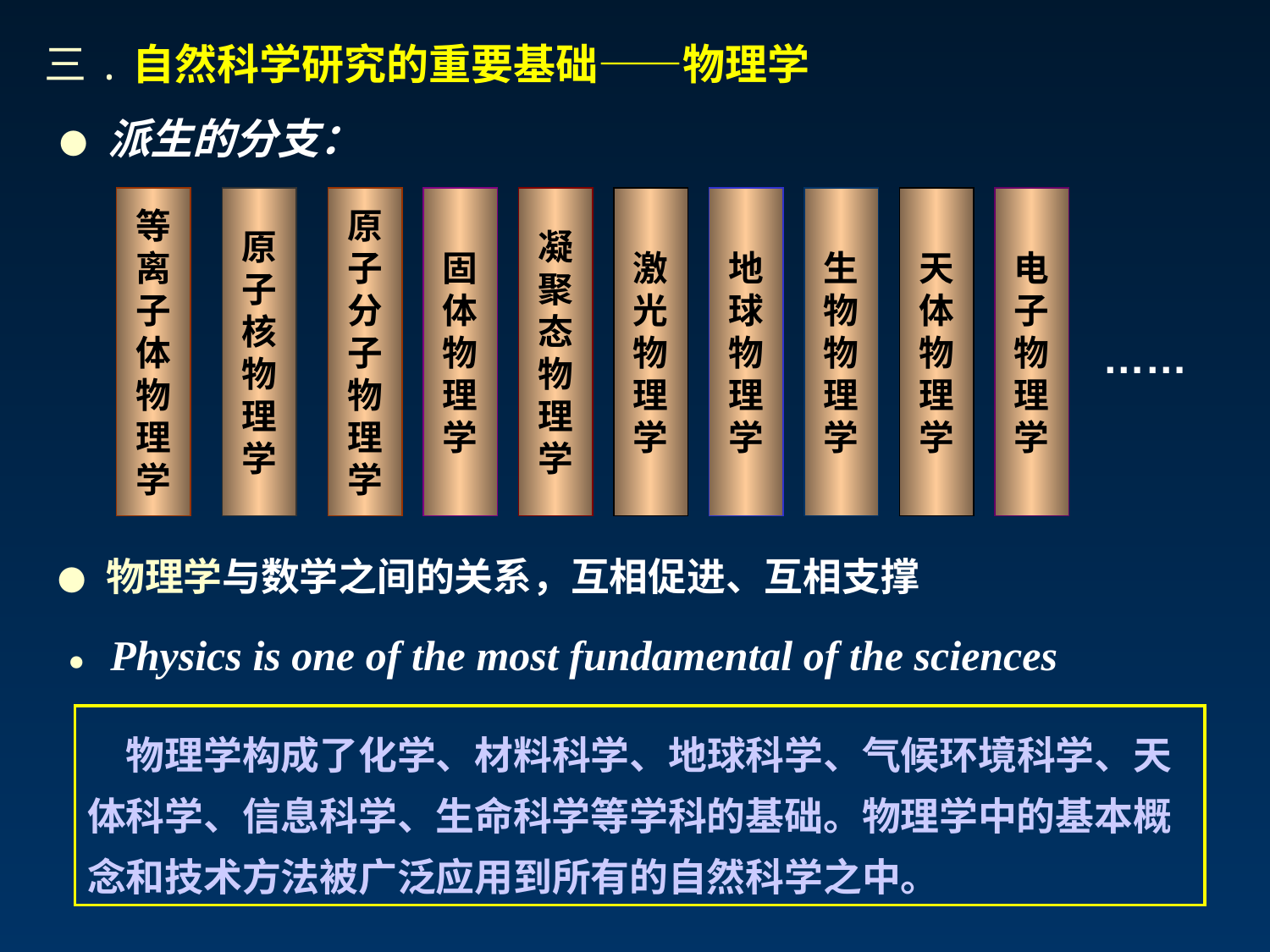

三.自然科学研究的重要基础——物理学
   ● 派生的分支：
等
离
子
体
物
理
学
原
子
核
物
理
学
原
子
分
子
物
理
学
固
体
物
理
学
凝
聚
态
物
理
学
激
光
物
理
学
地
球
物
理
学
生
物
物
理
学
天
体
物
理
学
电
子
物
理
学
……
   ● 物理学与数学之间的关系，互相促进、互相支撑
   ● Physics is one of the most fundamental of the sciences
   物理学构成了化学、材料科学、地球科学、气候环境科学、天体科学、信息科学、生命科学等学科的基础。物理学中的基本概念和技术方法被广泛应用到所有的自然科学之中。